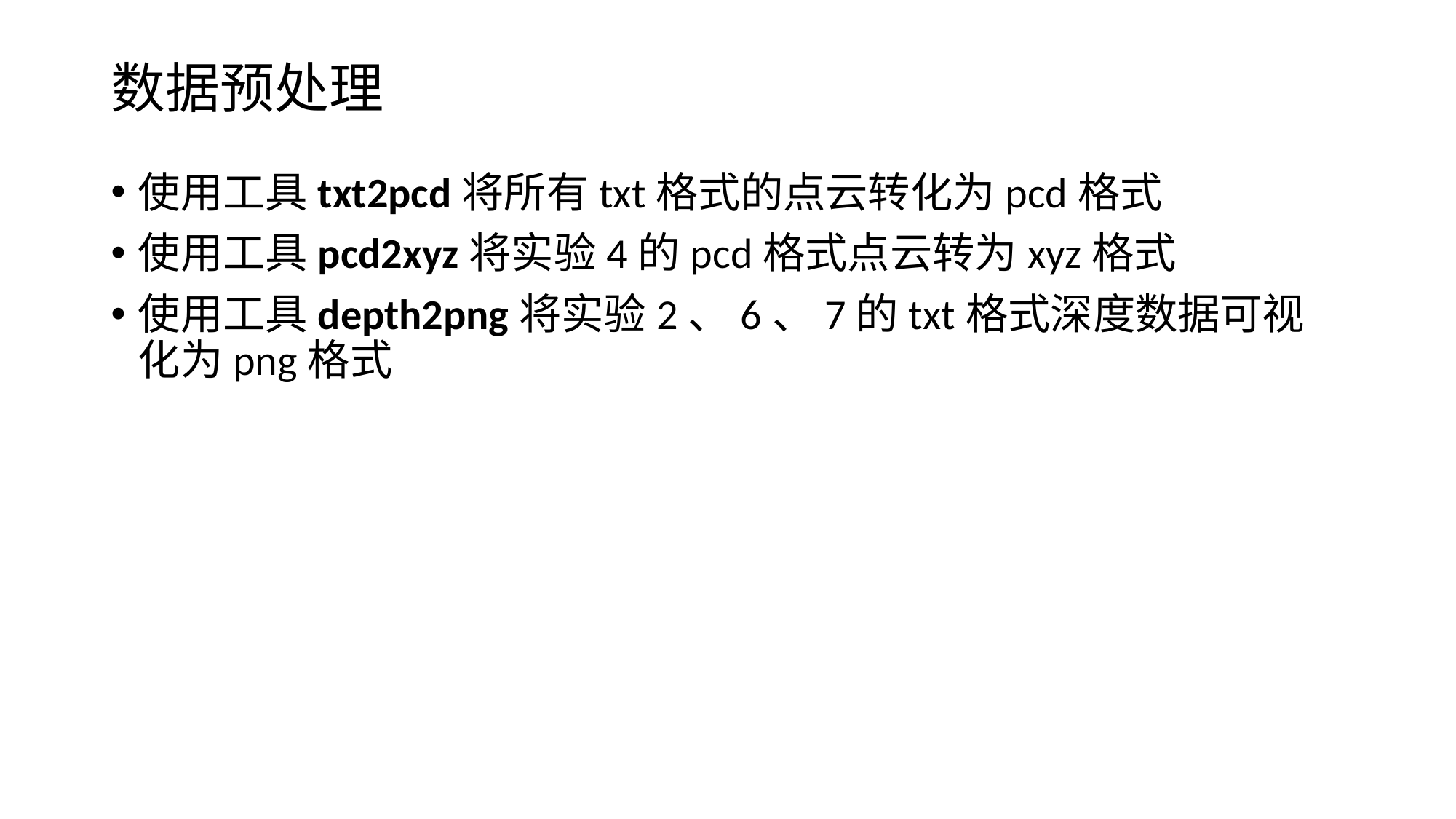

# 数据预处理
使用工具txt2pcd将所有txt格式的点云转化为pcd格式
使用工具pcd2xyz将实验4的pcd格式点云转为xyz格式
使用工具depth2png将实验2、6、7的txt格式深度数据可视化为png格式